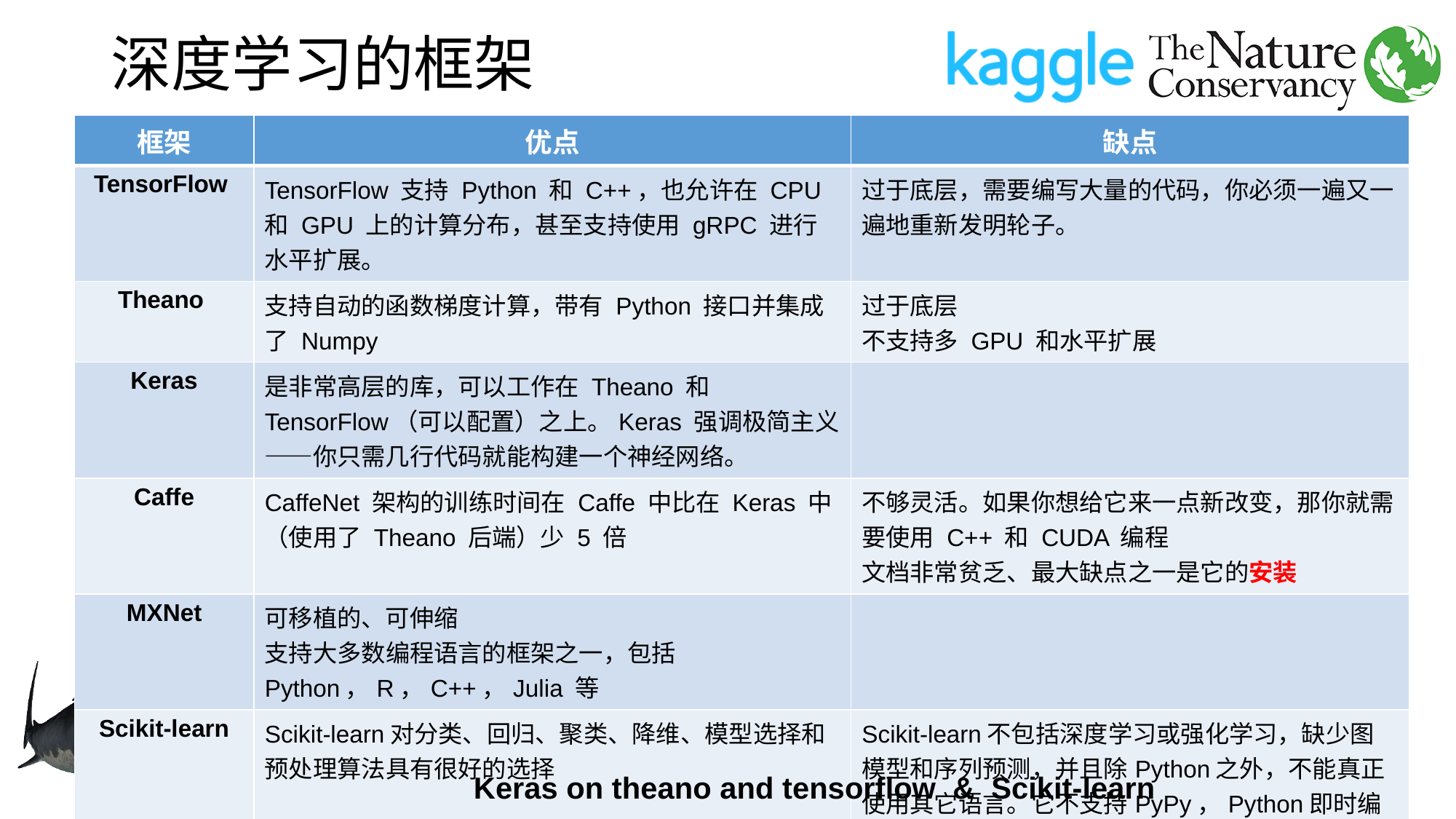

# 深度学习的框架
| 框架 | 优点 | 缺点 |
| --- | --- | --- |
| TensorFlow | TensorFlow 支持 Python 和 C++，也允许在 CPU 和 GPU 上的计算分布，甚至支持使用 gRPC 进行水平扩展。 | 过于底层，需要编写大量的代码，你必须一遍又一遍地重新发明轮子。 |
| Theano | 支持自动的函数梯度计算，带有 Python 接口并集成了 Numpy | 过于底层 不支持多 GPU 和水平扩展 |
| Keras | 是非常高层的库，可以工作在 Theano 和 TensorFlow（可以配置）之上。Keras 强调极简主义——你只需几行代码就能构建一个神经网络。 |  |
| Caffe | CaffeNet 架构的训练时间在 Caffe 中比在 Keras 中（使用了 Theano 后端）少 5 倍 | 不够灵活。如果你想给它来一点新改变，那你就需要使用 C++ 和 CUDA 编程 文档非常贫乏、最大缺点之一是它的安装 |
| MXNet | 可移植的、可伸缩 支持大多数编程语言的框架之一，包括 Python，R，C++，Julia 等 |  |
| Scikit-learn | Scikit-learn对分类、回归、聚类、降维、模型选择和预处理算法具有很好的选择 | Scikit-learn不包括深度学习或强化学习，缺少图模型和序列预测，并且除Python之外，不能真正使用其它语言。它不支持PyPy，Python即时编译器或GPU |
Keras on theano and tensorflow  &  Scikit-learn